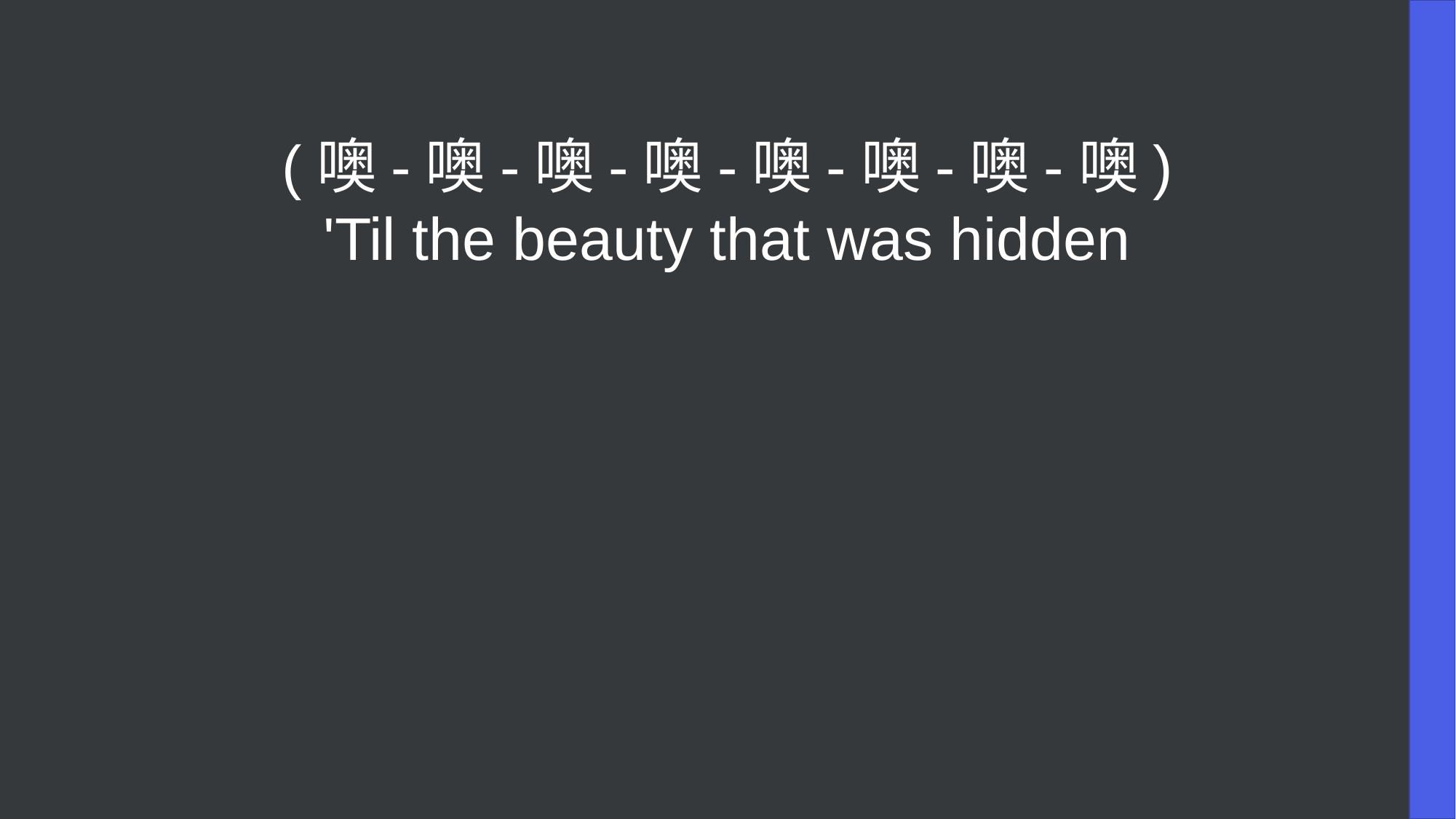

(噢-噢-噢-噢-噢-噢-噢-噢)
'Til the beauty that was hidden